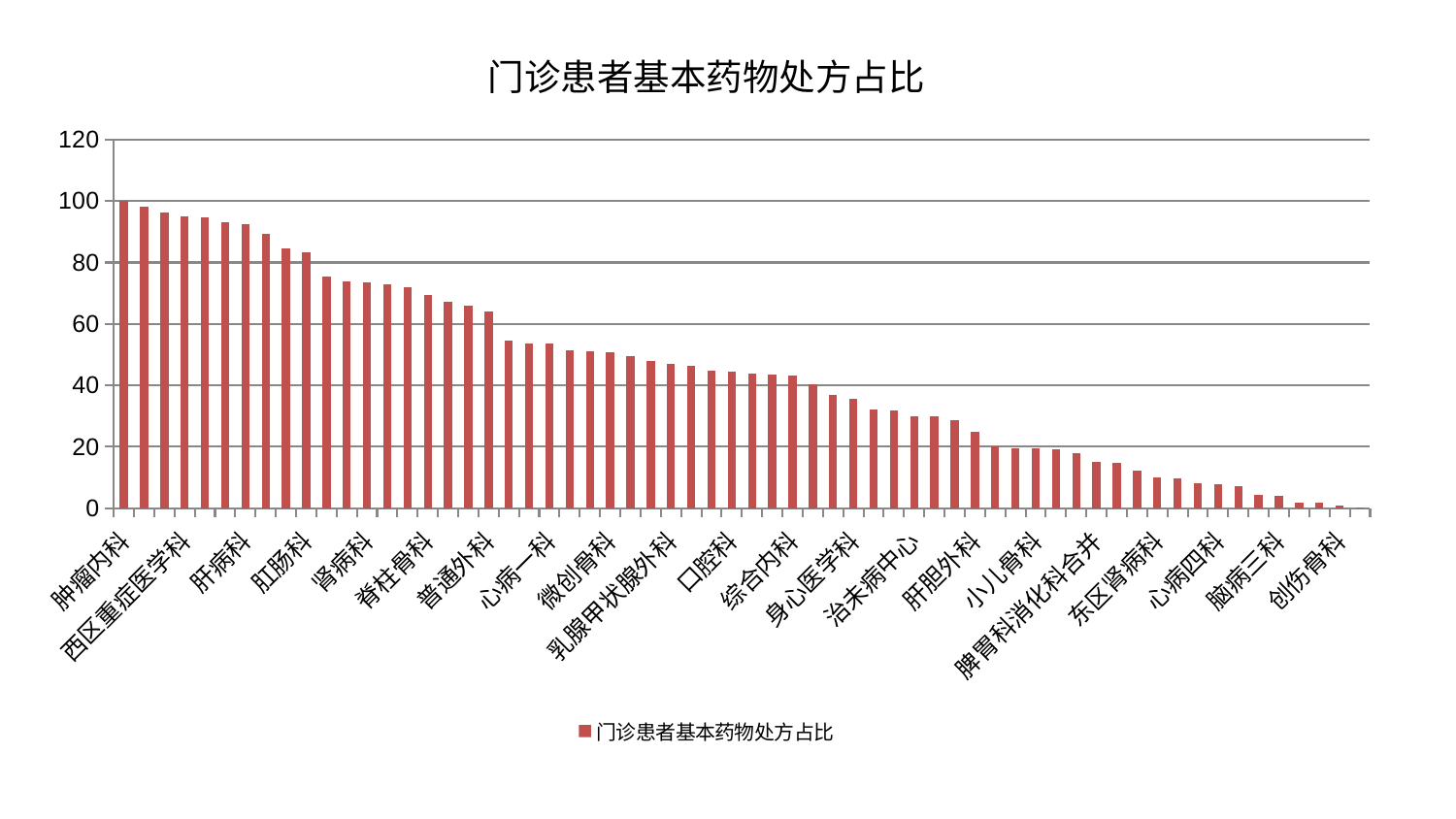

### Chart: 门诊患者基本药物处方占比

| Category | 门诊患者基本药物处方占比 |
|---|---|
| 肿瘤内科 | 100.0 |
| 妇科妇二科合并 | 98.24905206277306 |
| 显微骨科 | 96.36739882679034 |
| 西区重症医学科 | 94.98122305718894 |
| 脑病二科 | 94.7298867447875 |
| 重症医学科 | 93.23135501865549 |
| 肝病科 | 92.3817474314143 |
| 东区重症医学科 | 89.35322291203217 |
| 消化内科 | 84.47759516673904 |
| 肛肠科 | 83.1780260746436 |
| 男科 | 75.50426207433583 |
| 产科 | 73.89889220416462 |
| 肾病科 | 73.62644486860827 |
| 中医经典科 | 72.97474982578008 |
| 心病二科 | 71.90224121974717 |
| 脊柱骨科 | 69.54644483003311 |
| 运动损伤骨科 | 67.32336887385361 |
| 眼科 | 65.88125850974322 |
| 普通外科 | 63.961797070919 |
| 神经外科 | 54.529581302191694 |
| 泌尿外科 | 53.769369276793576 |
| 心病一科 | 53.768713533305664 |
| 胸外科 | 51.32841118623034 |
| 耳鼻喉科 | 51.01855733168299 |
| 微创骨科 | 50.82548563148341 |
| 内分泌科 | 49.45704084094045 |
| 妇二科 | 47.805604014949644 |
| 乳腺甲状腺外科 | 46.89311566848672 |
| 康复科 | 46.33946333260341 |
| 儿科 | 44.856034080988245 |
| 口腔科 | 44.39064133641728 |
| 风湿病科 | 43.74451643930701 |
| 妇科 | 43.5982531766312 |
| 综合内科 | 43.34710211573842 |
| 呼吸内科 | 40.5043135268159 |
| 推拿科 | 36.88730099311186 |
| 身心医学科 | 35.60627433296387 |
| 脑病一科 | 32.26254044487611 |
| 针灸科 | 31.938965185695476 |
| 治未病中心 | 30.03020174500161 |
| 神经内科 | 29.942702889663487 |
| 血液科 | 28.621697481839064 |
| 肝胆外科 | 24.770680385751294 |
| 周围血管科 | 20.068506318252705 |
| 美容皮肤科 | 19.580227092830405 |
| 小儿骨科 | 19.474524754334176 |
| 心血管内科 | 19.292706525662748 |
| 中医外治中心 | 18.031733182167713 |
| 脾胃科消化科合并 | 15.234708126796535 |
| 老年医学科 | 14.674078088787844 |
| 小儿推拿科 | 12.107065772510769 |
| 东区肾病科 | 10.098731710010687 |
| 皮肤科 | 9.69275691889852 |
| 骨科 | 8.289131747285154 |
| 心病四科 | 7.969604609499635 |
| 脾胃病科 | 7.19864825617064 |
| 心病三科 | 4.420469288156543 |
| 脑病三科 | 4.073911612319727 |
| 肾脏内科 | 1.7703887134038807 |
| 关节骨科 | 1.7400754925752024 |
| 创伤骨科 | 0.7751873840082993 |
| 医院 | 0.32916276768279573 |
265